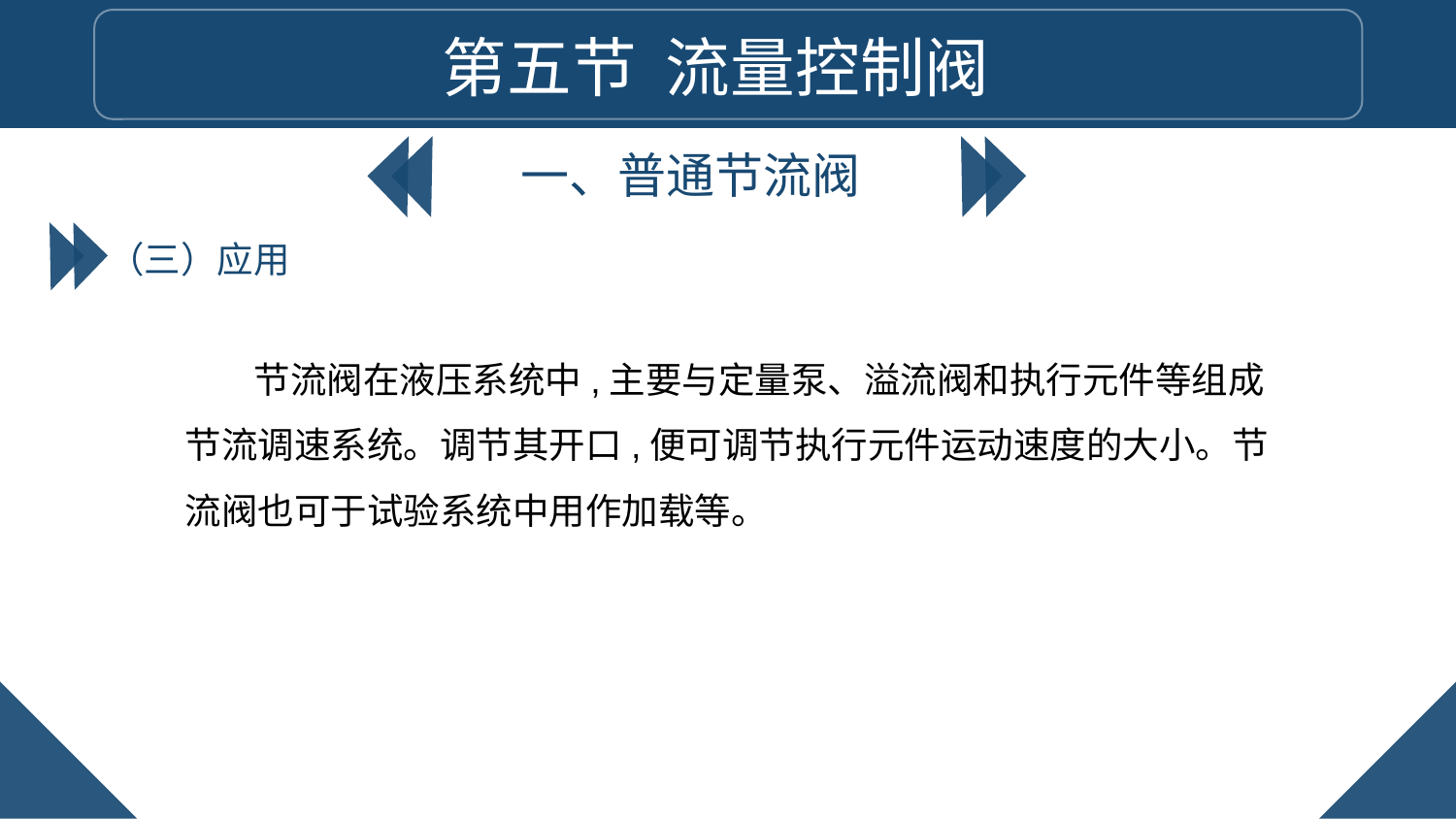

第五节  流量控制阀
一、普通节流阀

（三）应用

节流阀在液压系统中,主要与定量泵、溢流阀和执行元件等组成节流调速系统。调节其开口,便可调节执行元件运动速度的大小。节流阀也可于试验系统中用作加载等。